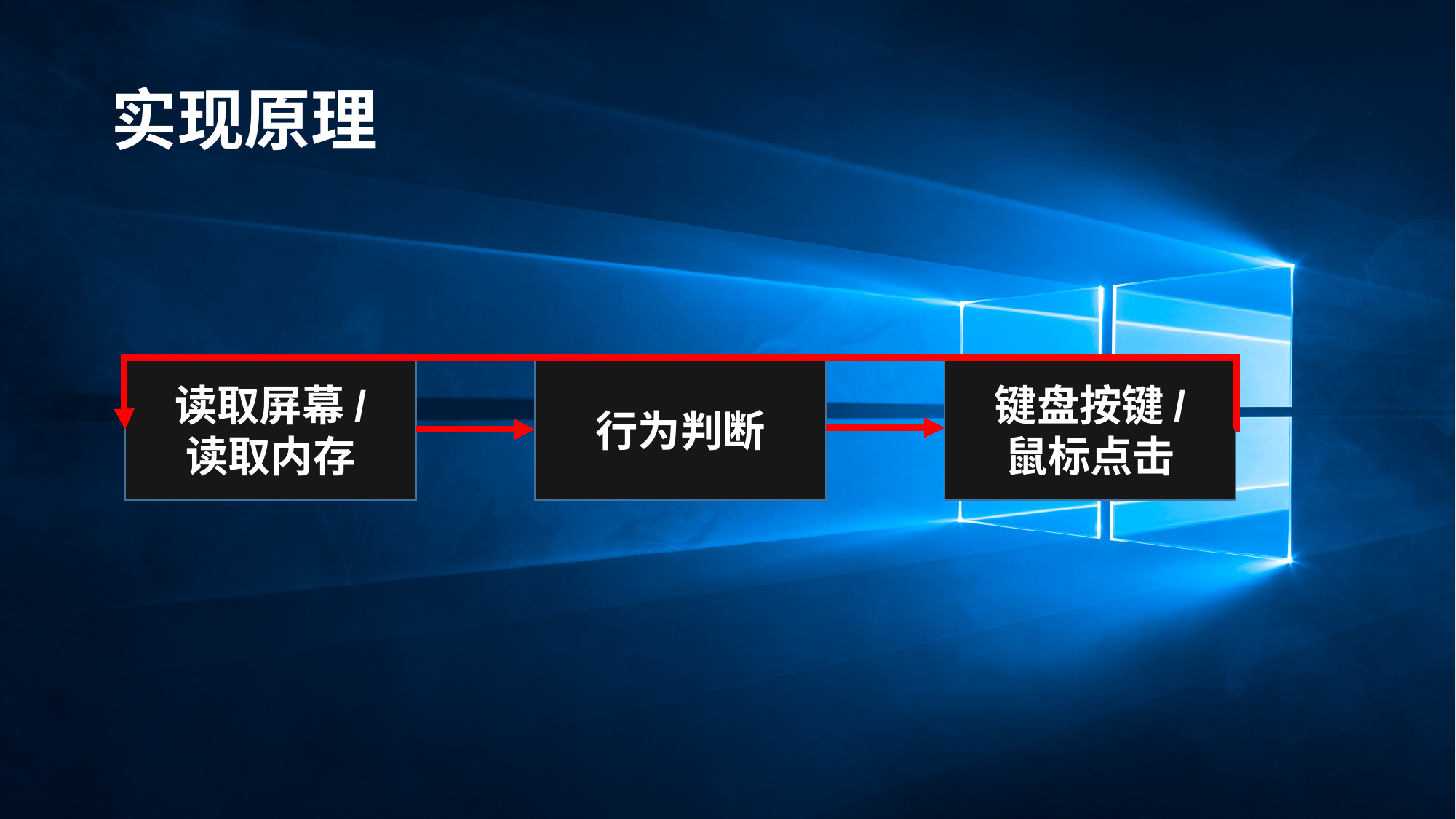

# 实现原理
行为判断
键盘按键/
鼠标点击
读取屏幕/
读取内存